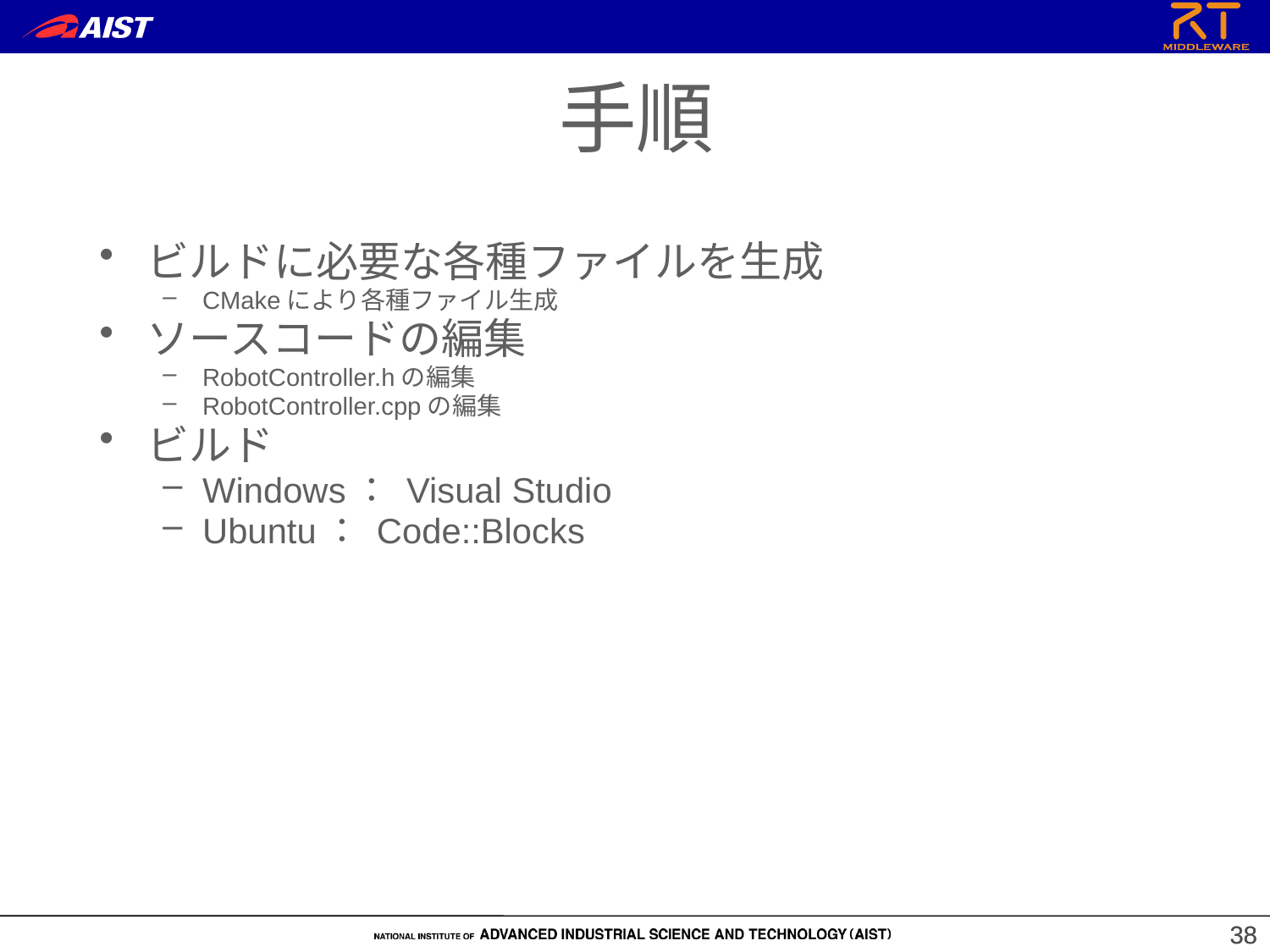

手順
ビルドに必要な各種ファイルを生成
CMakeにより各種ファイル生成
ソースコードの編集
RobotController.hの編集
RobotController.cppの編集
ビルド
Windows： Visual Studio
Ubuntu： Code::Blocks
38
38